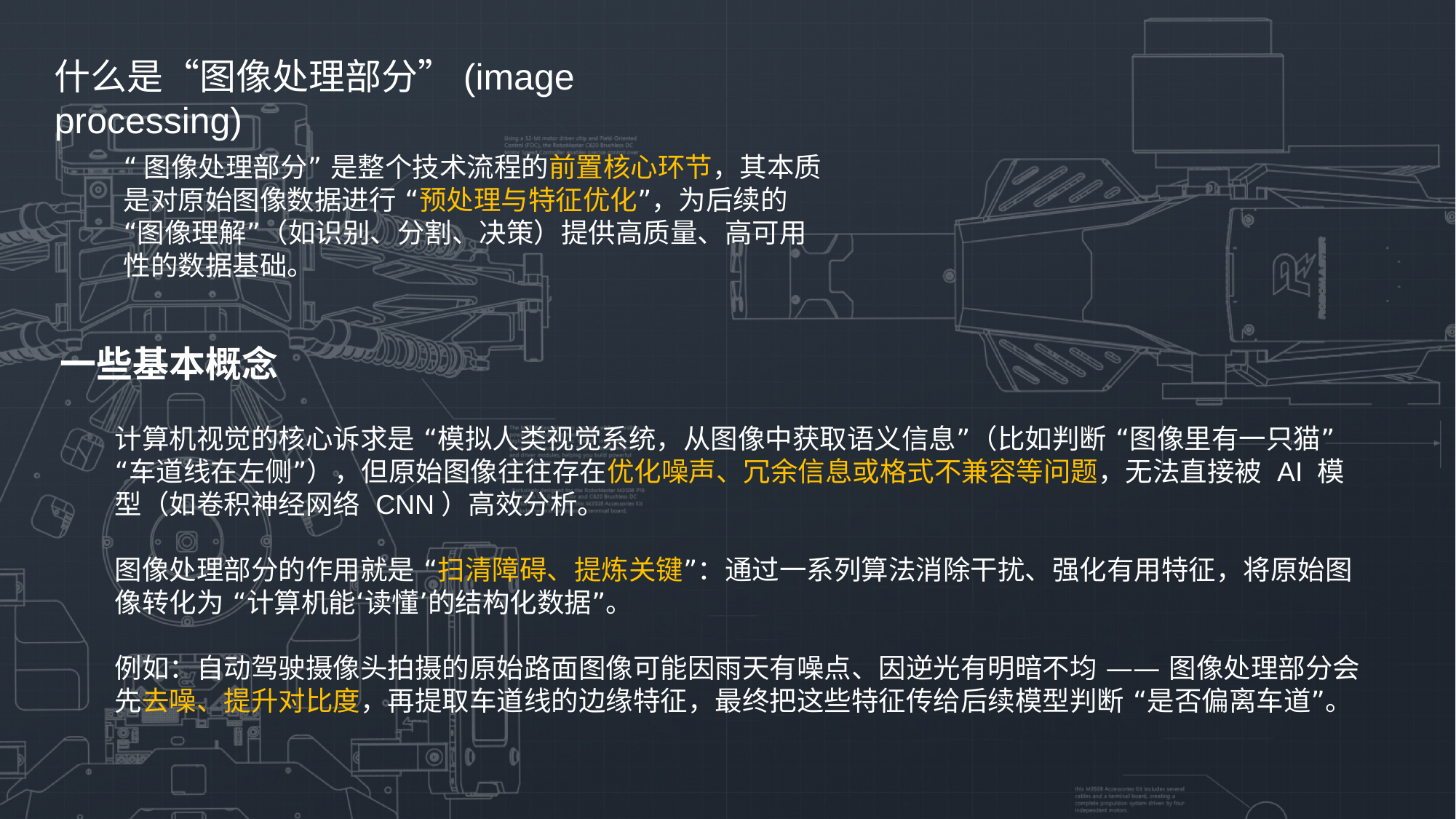

什么是“图像处理部分”(image processing)
“图像处理部分” 是整个技术流程的前置核心环节，其本质是对原始图像数据进行 “预处理与特征优化”，为后续的 “图像理解”（如识别、分割、决策）提供高质量、高可用性的数据基础。

一些基本概念
计算机视觉的核心诉求是 “模拟人类视觉系统，从图像中获取语义信息”（比如判断 “图像里有一只猫”“车道线在左侧”），但原始图像往往存在优化噪声、冗余信息或格式不兼容等问题，无法直接被 AI 模型（如卷积神经网络 CNN）高效分析。

图像处理部分的作用就是 “扫清障碍、提炼关键”：通过一系列算法消除干扰、强化有用特征，将原始图像转化为 “计算机能‘读懂’的结构化数据”。

例如：自动驾驶摄像头拍摄的原始路面图像可能因雨天有噪点、因逆光有明暗不均 —— 图像处理部分会先去噪、提升对比度，再提取车道线的边缘特征，最终把这些特征传给后续模型判断 “是否偏离车道”。